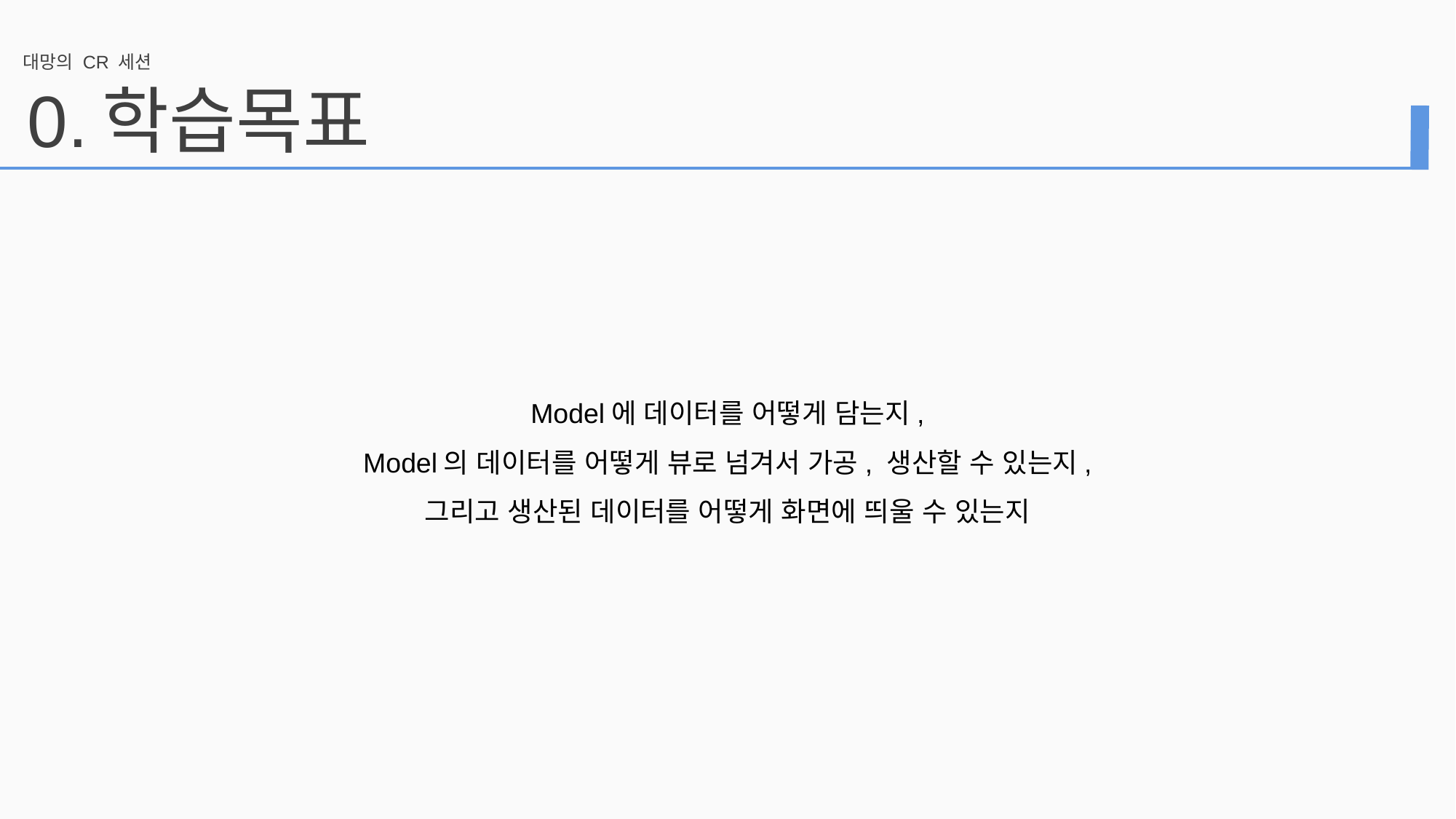

대망의 CR 세션
0.
학습목표
Model에 데이터를 어떻게 담는지,
Model의 데이터를 어떻게 뷰로 넘겨서 가공, 생산할 수 있는지,
그리고 생산된 데이터를 어떻게 화면에 띄울 수 있는지